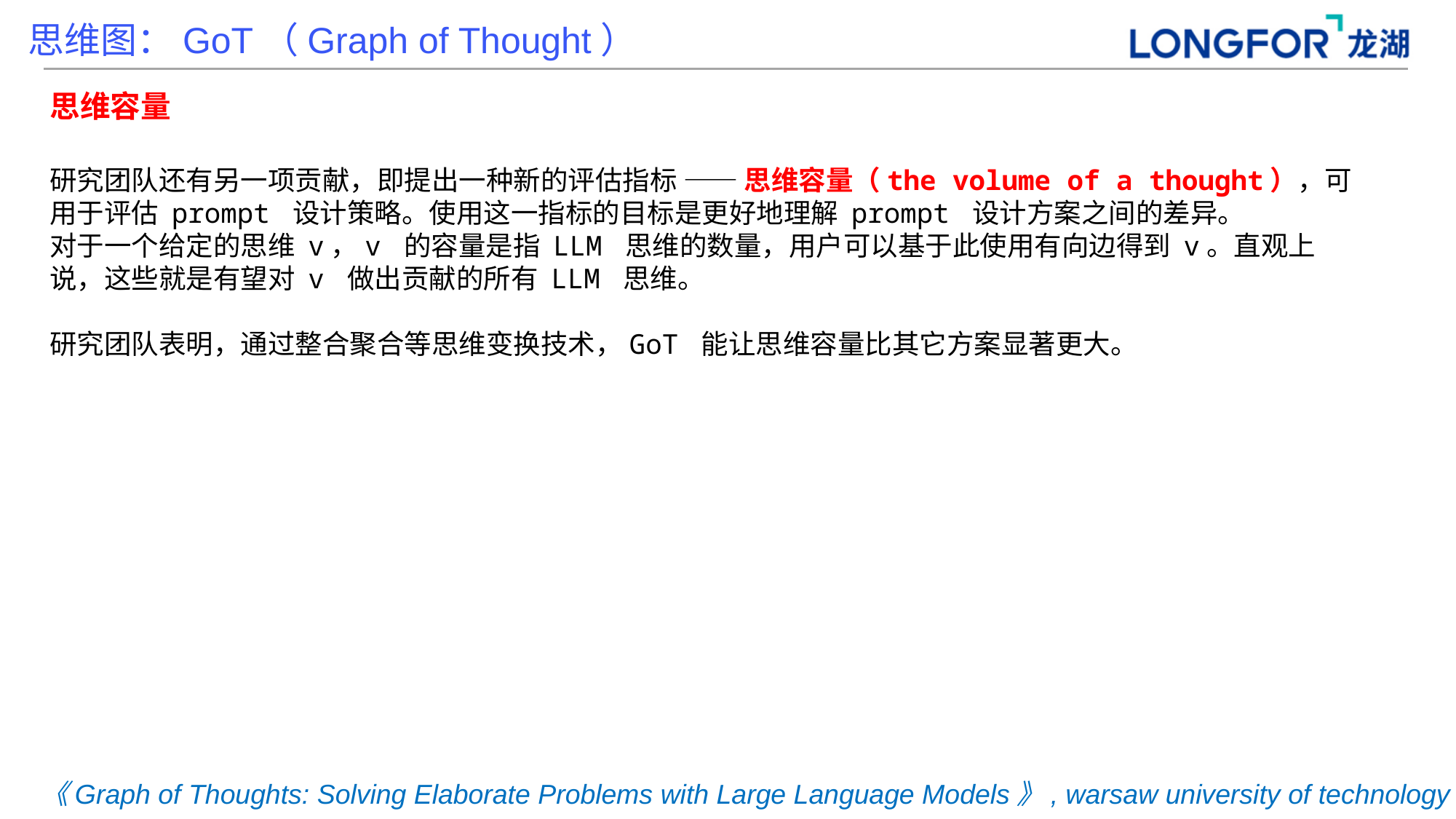

思维图：GoT（Graph of Thought）
思维容量
研究团队还有另一项贡献，即提出一种新的评估指标 —— 思维容量（the volume of a thought），可用于评估 prompt 设计策略。使用这一指标的目标是更好地理解 prompt 设计方案之间的差异。
对于一个给定的思维 v，v 的容量是指 LLM 思维的数量，用户可以基于此使用有向边得到 v。直观上说，这些就是有望对 v 做出贡献的所有 LLM 思维。

研究团队表明，通过整合聚合等思维变换技术，GoT 能让思维容量比其它方案显著更大。
《Graph of Thoughts: Solving Elaborate Problems with Large Language Models》, warsaw university of technology